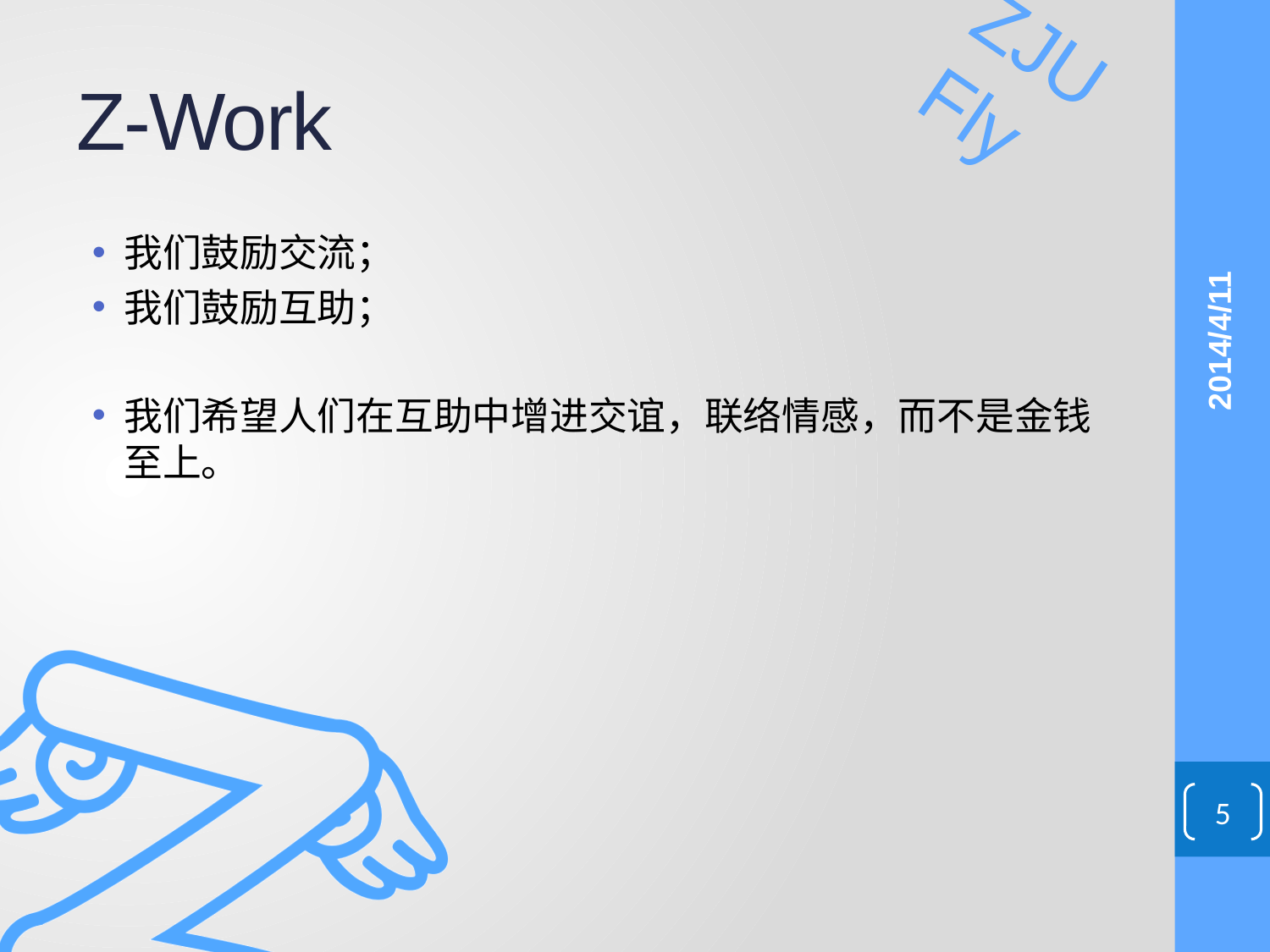

# Z-Work
我们鼓励交流；
我们鼓励互助；

我们希望人们在互助中增进交谊，联络情感，而不是金钱至上。
2014/4/11

5